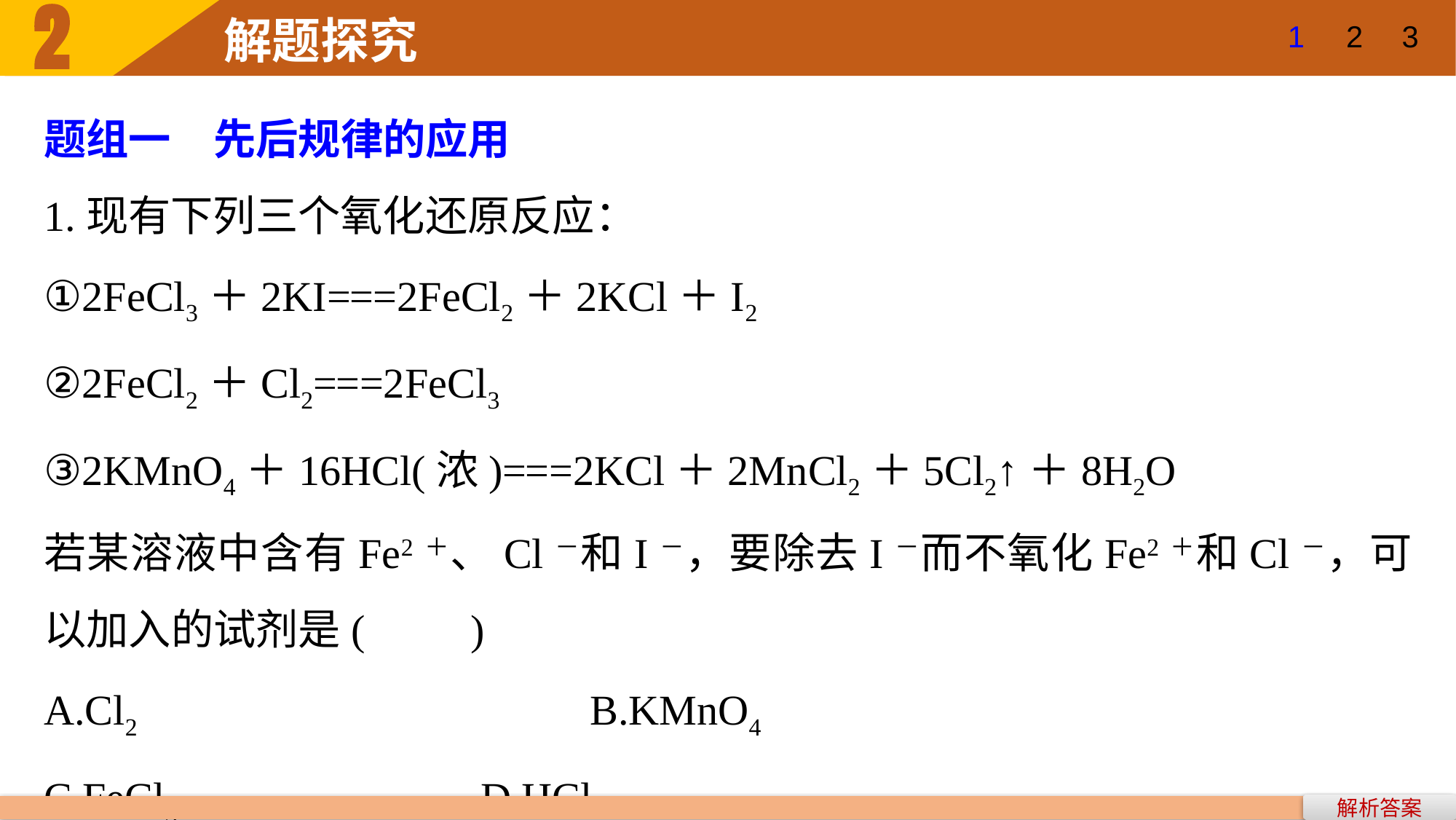

1
2
3
题组一　先后规律的应用
1.现有下列三个氧化还原反应：
①2FeCl3＋2KI===2FeCl2＋2KCl＋I2
②2FeCl2＋Cl2===2FeCl3
③2KMnO4＋16HCl(浓)===2KCl＋2MnCl2＋5Cl2↑＋8H2O
若某溶液中含有Fe2＋、Cl－和I－，要除去I－而不氧化Fe2＋和Cl－，可以加入的试剂是(　　)
A.Cl2  				B.KMnO4
C.FeCl3  			D.HCl
解析答案